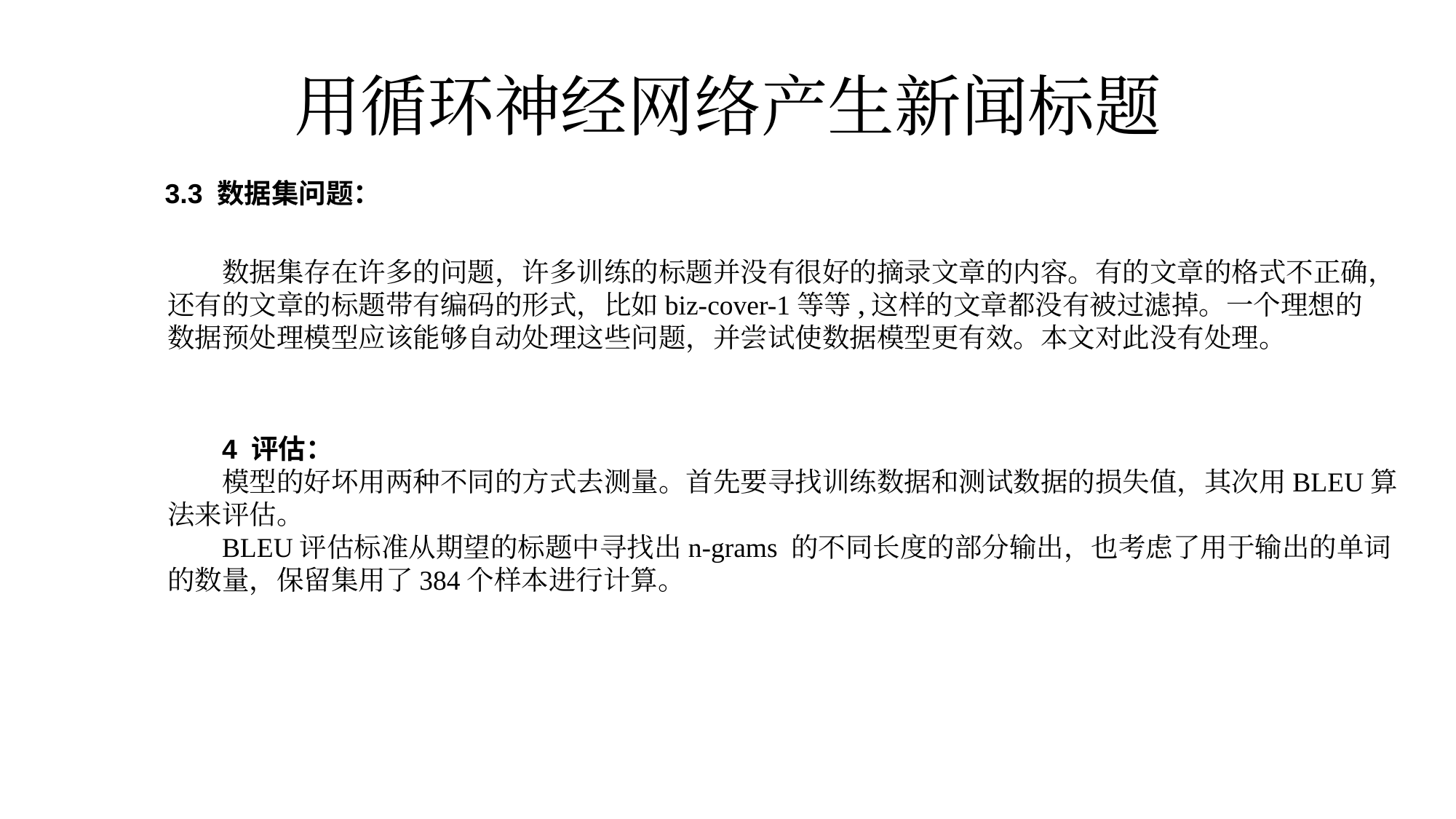

用循环神经网络产生新闻标题
3.3 数据集问题：
数据集存在许多的问题，许多训练的标题并没有很好的摘录文章的内容。有的文章的格式不正确，还有的文章的标题带有编码的形式，比如biz-cover-1等等,这样的文章都没有被过滤掉。一个理想的数据预处理模型应该能够自动处理这些问题，并尝试使数据模型更有效。本文对此没有处理。

4 评估：
模型的好坏用两种不同的方式去测量。首先要寻找训练数据和测试数据的损失值，其次用BLEU算法来评估。
BLEU评估标准从期望的标题中寻找出n-grams 的不同长度的部分输出，也考虑了用于输出的单词的数量，保留集用了384个样本进行计算。